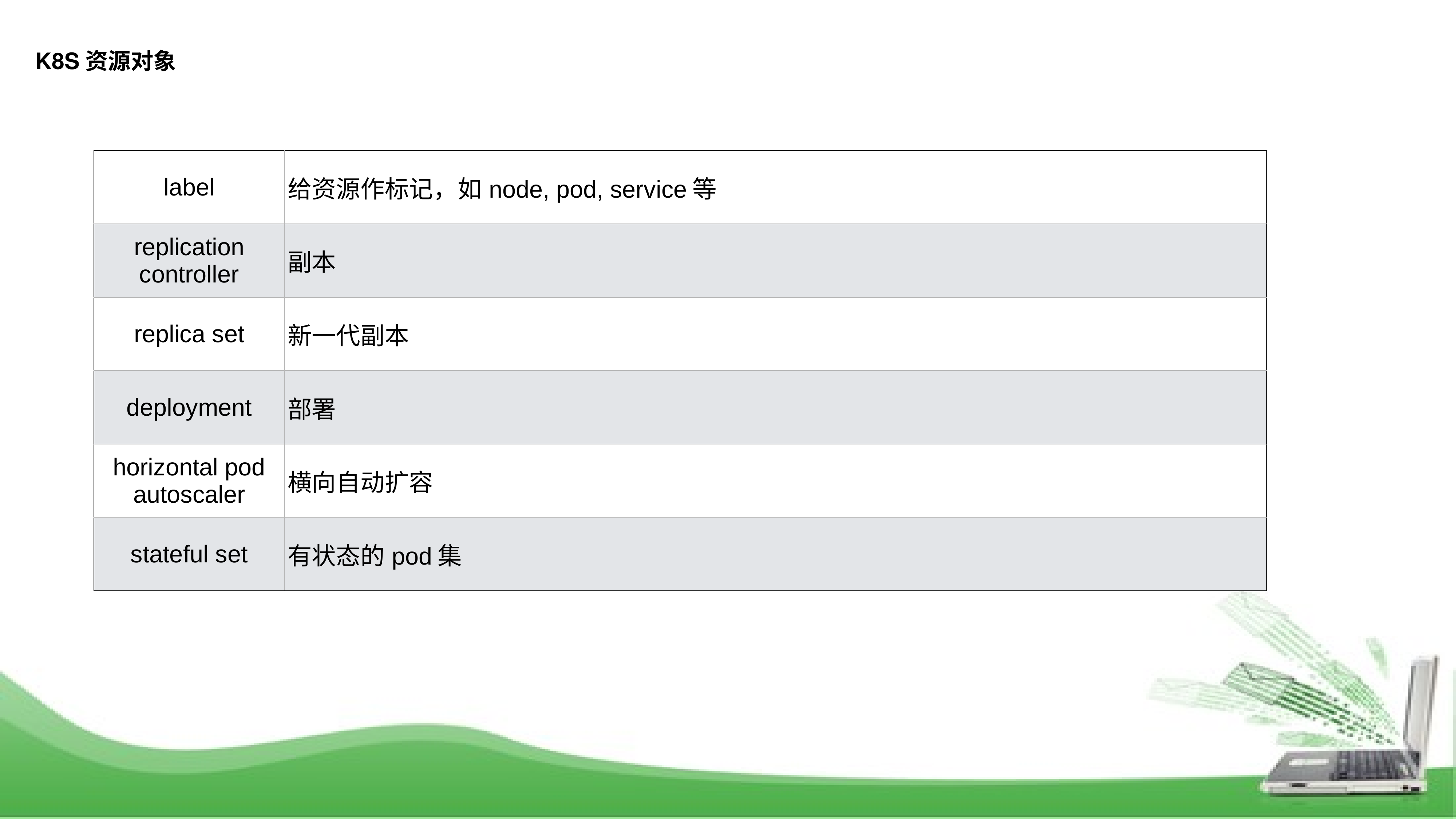

K8S资源对象
| label | 给资源作标记，如node, pod, service等 |
| --- | --- |
| replication controller | 副本 |
| replica set | 新一代副本 |
| deployment | 部署 |
| horizontal pod autoscaler | 横向自动扩容 |
| stateful set | 有状态的pod集 |